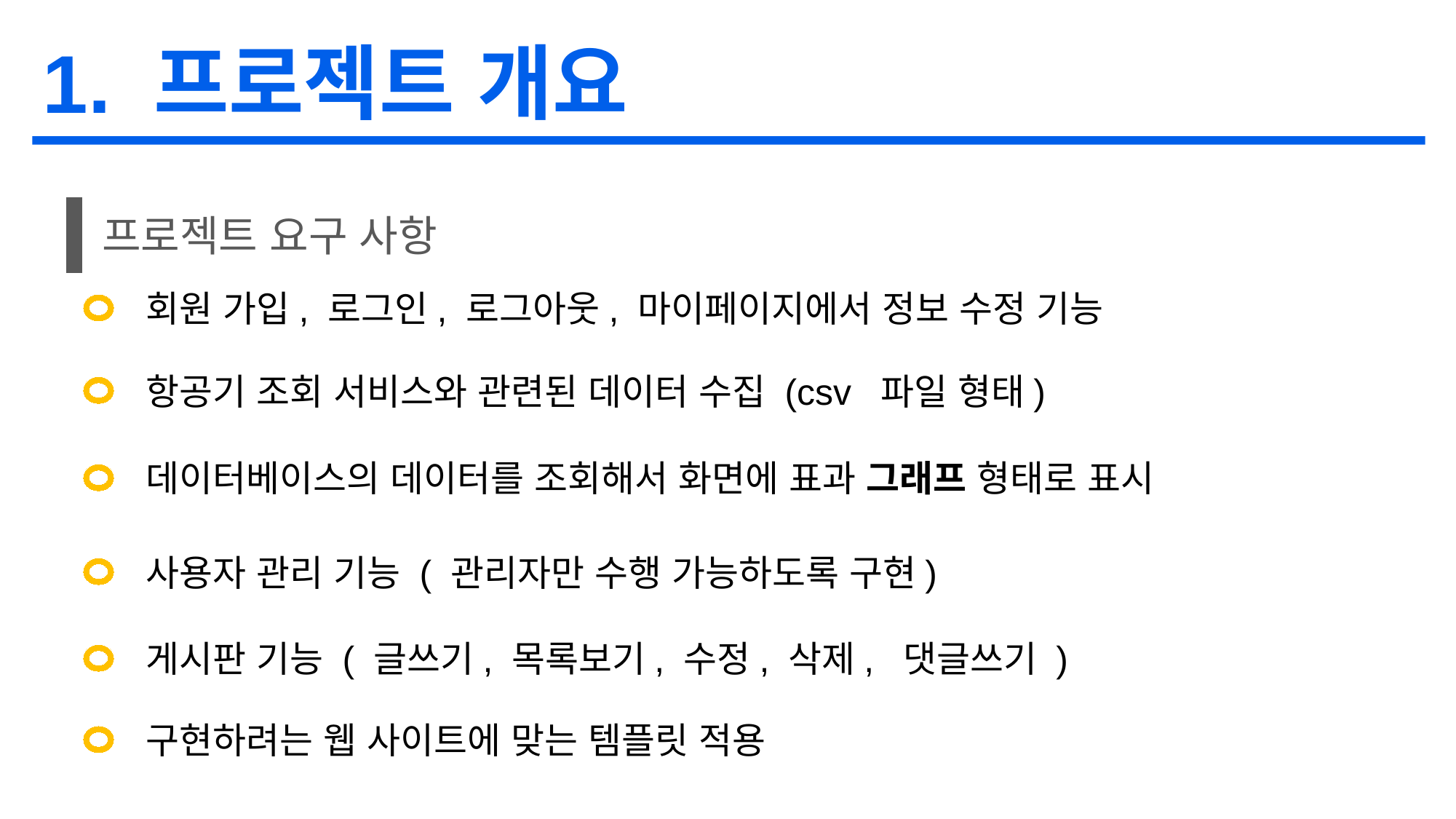

1. 프로젝트 개요

프로젝트 요구 사항
회원 가입, 로그인, 로그아웃, 마이페이지에서 정보 수정 기능

항공기 조회 서비스와 관련된 데이터 수집 (csv  파일 형태)

데이터베이스의 데이터를 조회해서 화면에 표과 그래프 형태로 표시

사용자 관리 기능 ( 관리자만 수행 가능하도록 구현)

게시판 기능 ( 글쓰기, 목록보기, 수정, 삭제,  댓글쓰기 )

구현하려는 웹 사이트에 맞는 템플릿 적용